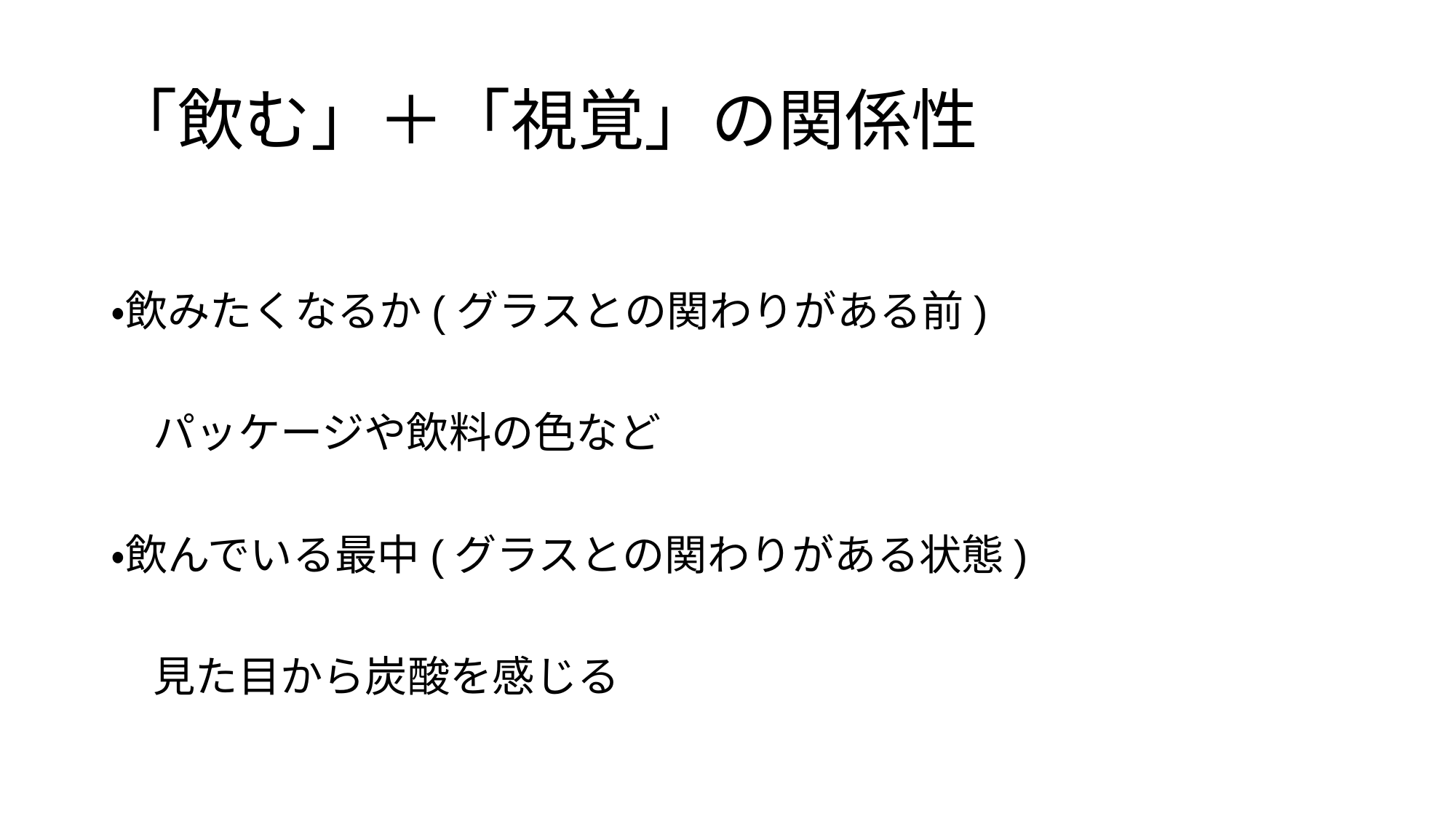

# 「飲む」＋「視覚」の関係性

・飲みたくなるか(グラスとの関わりがある前)

　パッケージや飲料の色など

・飲んでいる最中(グラスとの関わりがある状態)

　見た目から炭酸を感じる